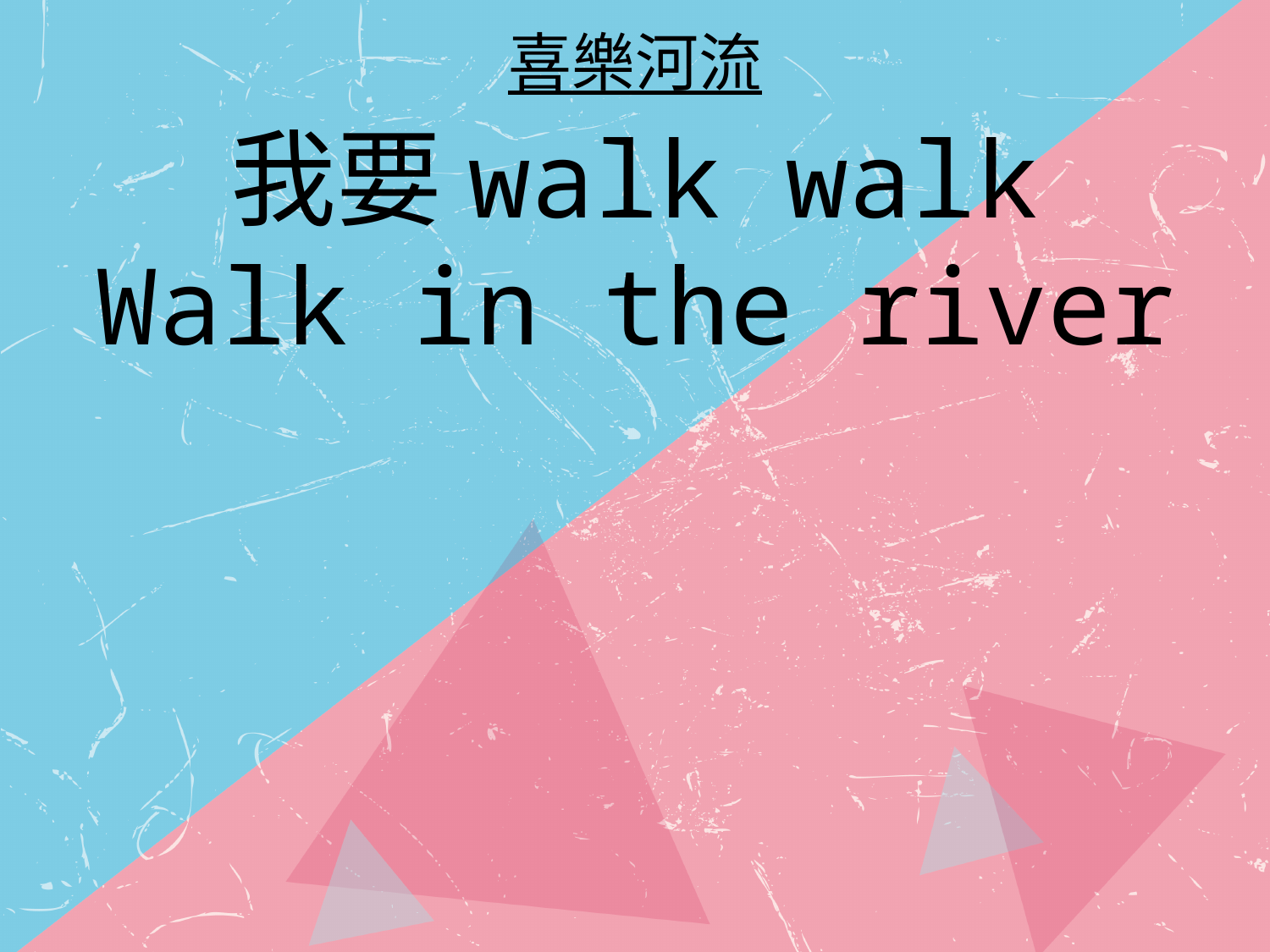

喜樂河流
我要walk walk
Walk in the river